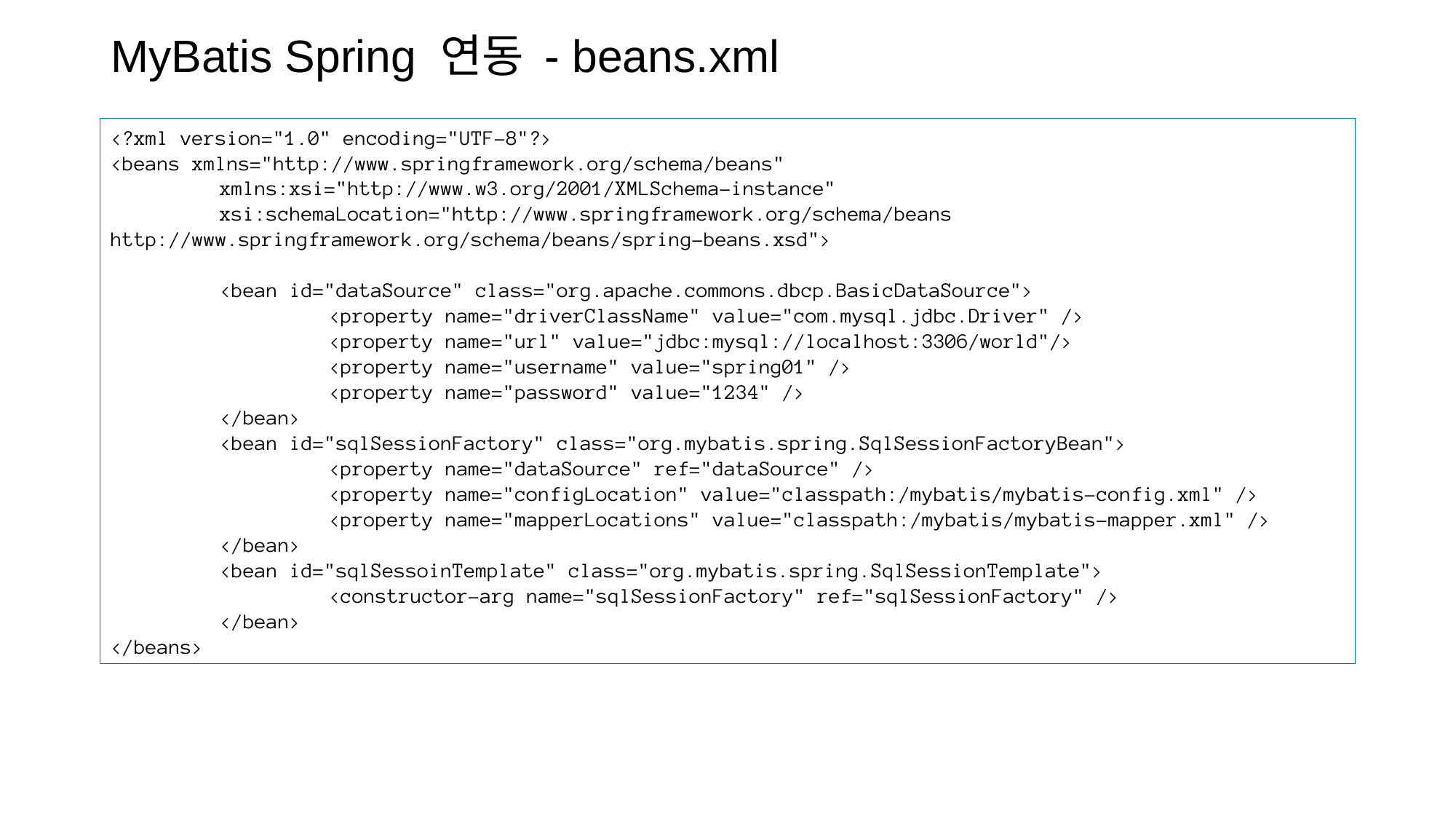

# MyBatis Spring 연동 - beans.xml
<?xml version="1.0" encoding="UTF-8"?>
<beans xmlns="http://www.springframework.org/schema/beans"
	xmlns:xsi="http://www.w3.org/2001/XMLSchema-instance"
	xsi:schemaLocation="http://www.springframework.org/schema/beans http://www.springframework.org/schema/beans/spring-beans.xsd">

	<bean id="dataSource" class="org.apache.commons.dbcp.BasicDataSource">
		<property name="driverClassName" value="com.mysql.jdbc.Driver" />
		<property name="url" value="jdbc:mysql://localhost:3306/world"/>
		<property name="username" value="spring01" />
		<property name="password" value="1234" />
	</bean>
	<bean id="sqlSessionFactory" class="org.mybatis.spring.SqlSessionFactoryBean">
		<property name="dataSource" ref="dataSource" />
		<property name="configLocation" value="classpath:/mybatis/mybatis-config.xml" />
		<property name="mapperLocations" value="classpath:/mybatis/mybatis-mapper.xml" />
	</bean>
	<bean id="sqlSessoinTemplate" class="org.mybatis.spring.SqlSessionTemplate">
		<constructor-arg name="sqlSessionFactory" ref="sqlSessionFactory" />
	</bean>
</beans>